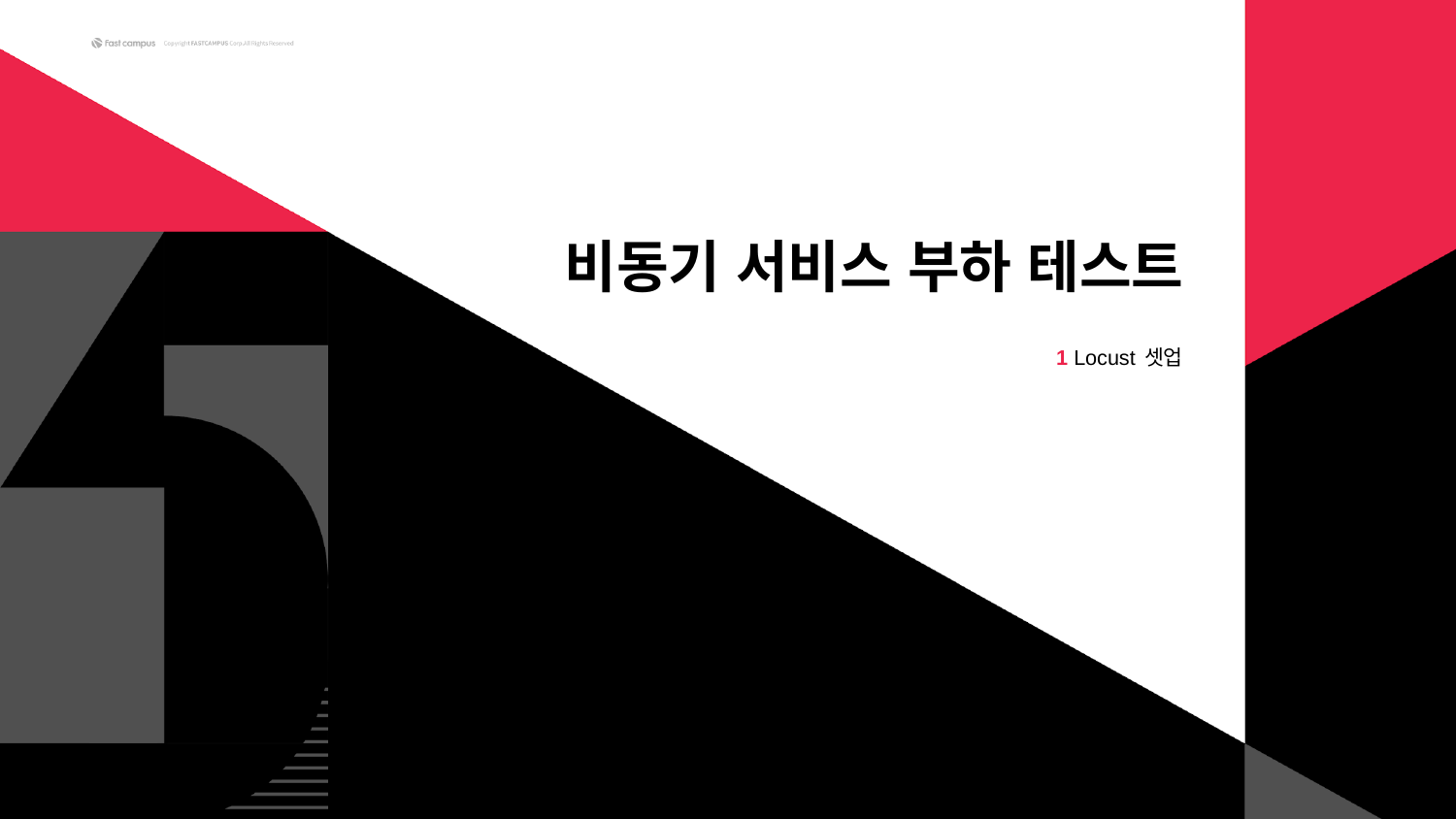

# 비동기 서비스 부하 테스트
1 Locust 셋업